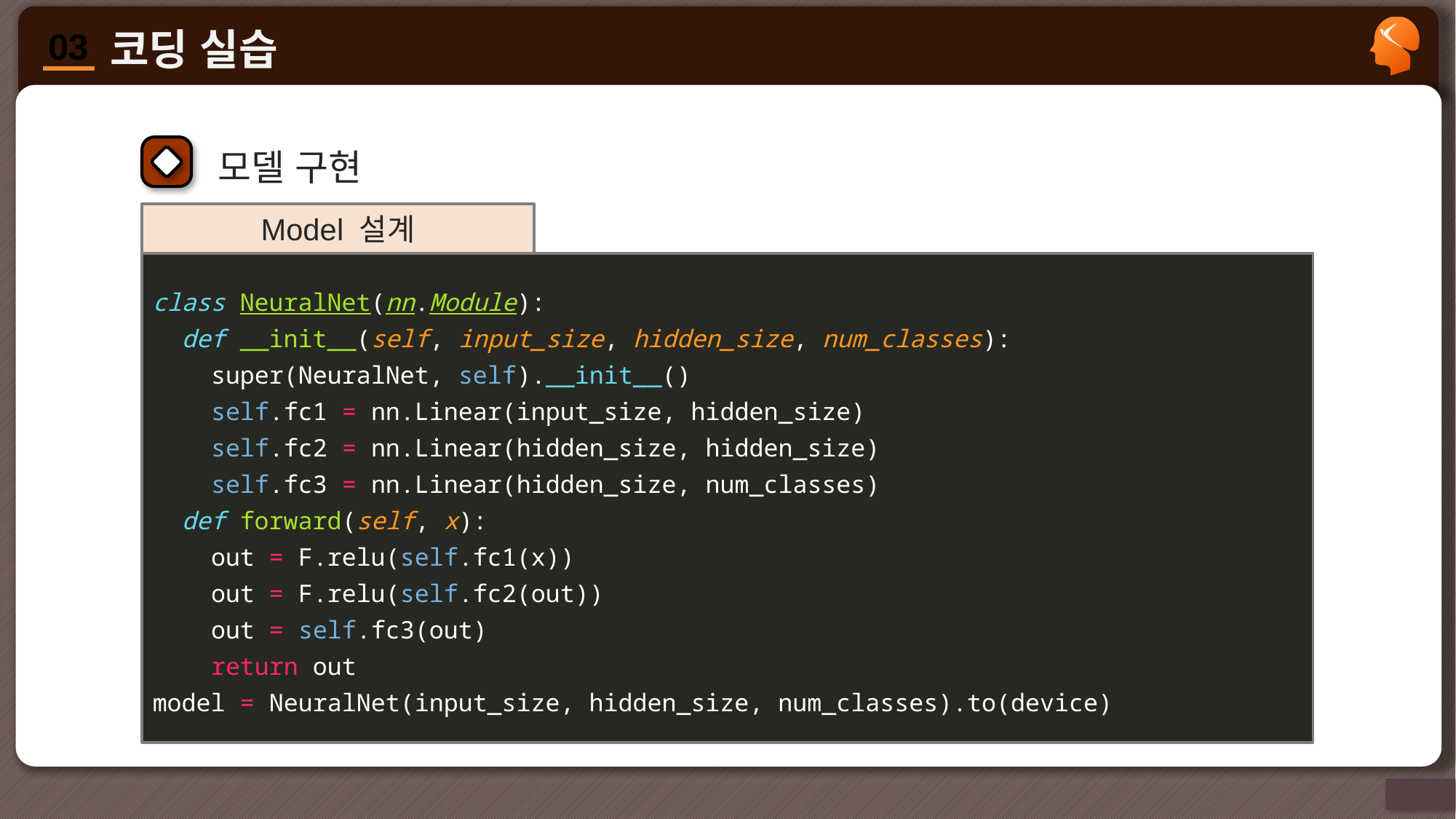

모델 구현

Model 설계
class NeuralNet(nn.Module):
  def __init__(self, input_size, hidden_size, num_classes):
    super(NeuralNet, self).__init__()
    self.fc1 = nn.Linear(input_size, hidden_size)
    self.fc2 = nn.Linear(hidden_size, hidden_size)
    self.fc3 = nn.Linear(hidden_size, num_classes)
  def forward(self, x):
    out = F.relu(self.fc1(x))
    out = F.relu(self.fc2(out))
    out = self.fc3(out)
    return out
model = NeuralNet(input_size, hidden_size, num_classes).to(device)